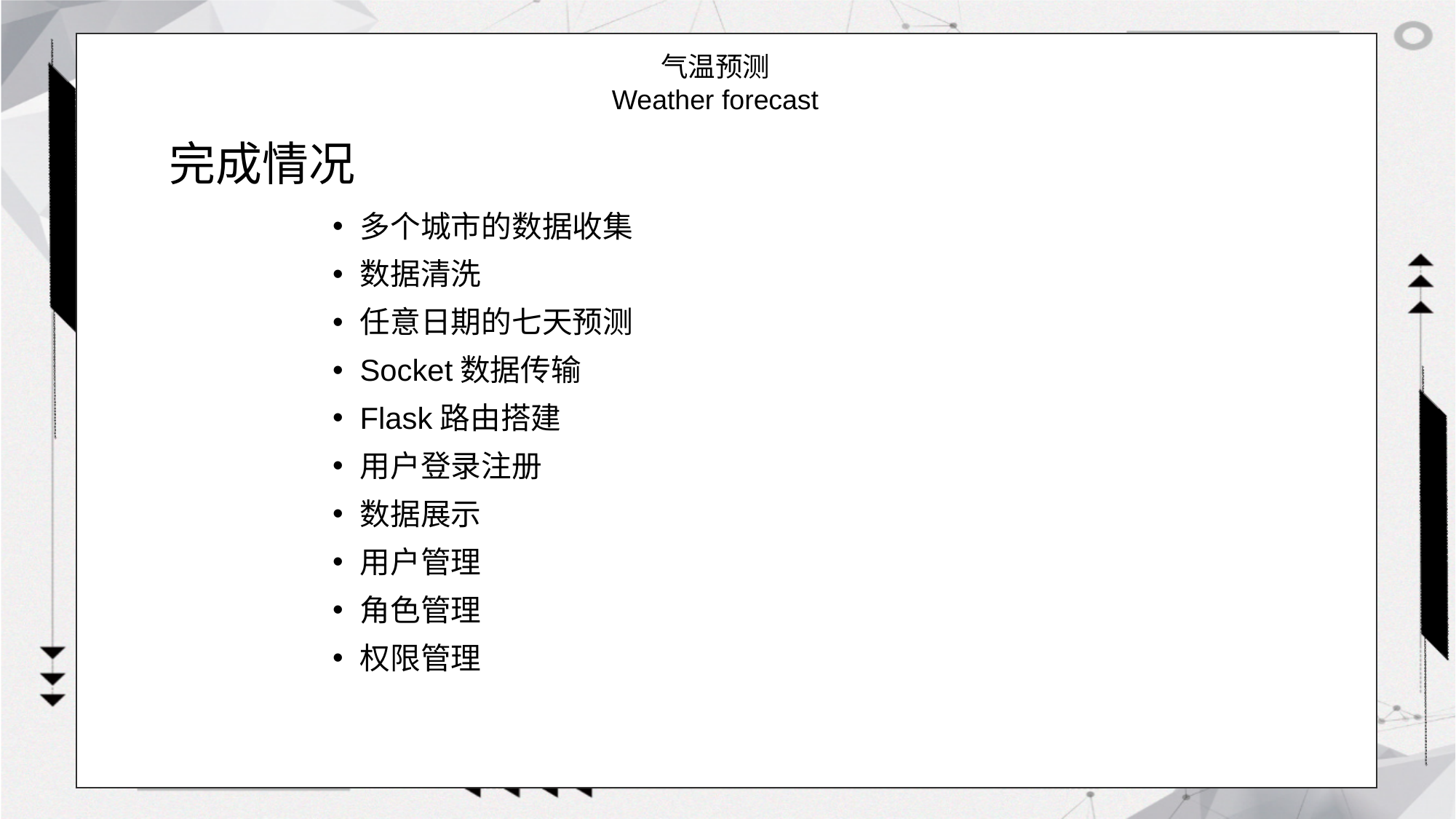

气温预测
Weather forecast
# 完成情况
多个城市的数据收集
数据清洗
任意日期的七天预测
Socket数据传输
Flask路由搭建
用户登录注册
数据展示
用户管理
角色管理
权限管理